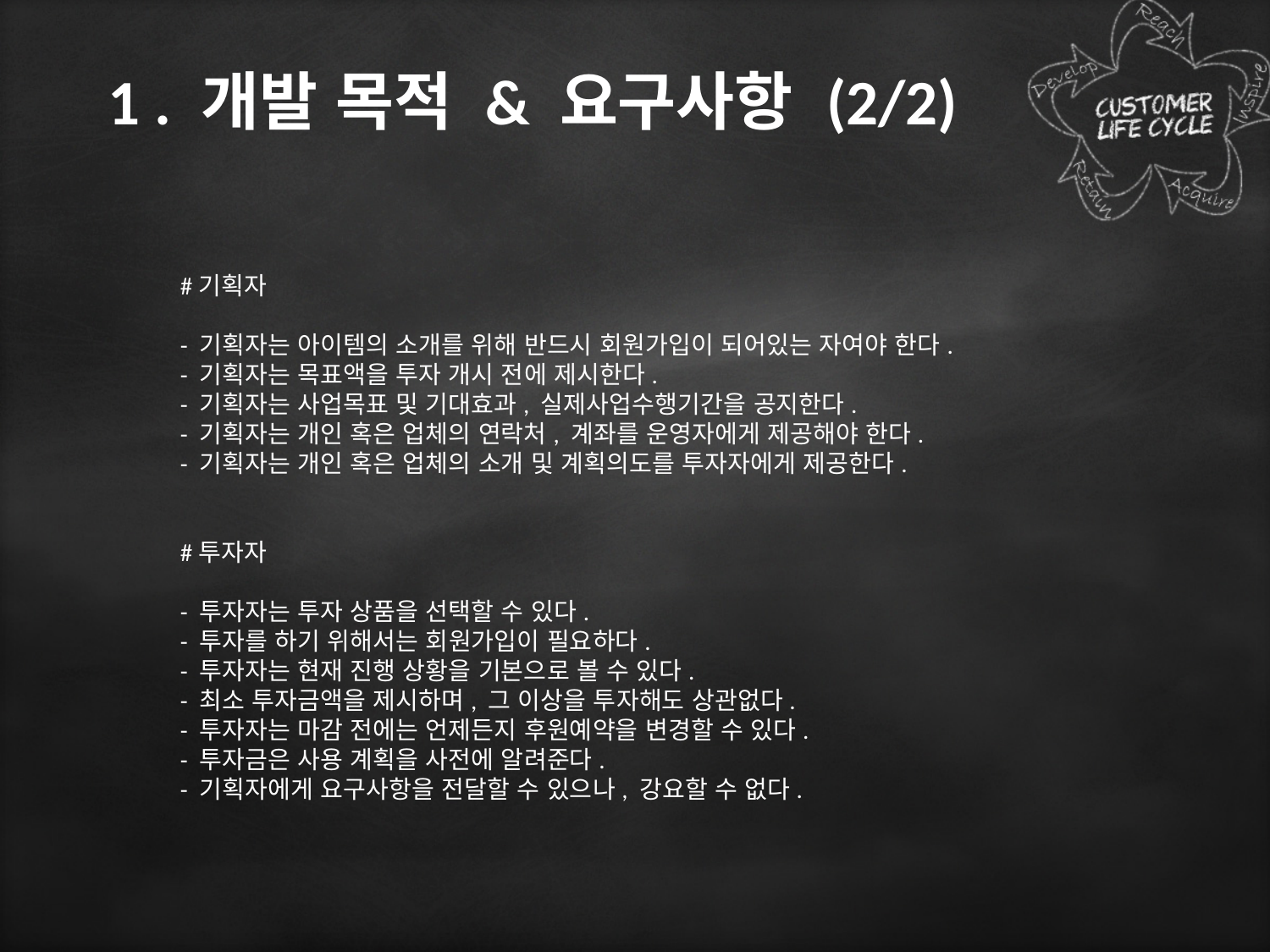

# 1 . 개발 목적 & 요구사항 (2/2)
#기획자

- 기획자는 아이템의 소개를 위해 반드시 회원가입이 되어있는 자여야 한다.
- 기획자는 목표액을 투자 개시 전에 제시한다.
- 기획자는 사업목표 및 기대효과, 실제사업수행기간을 공지한다.
- 기획자는 개인 혹은 업체의 연락처, 계좌를 운영자에게 제공해야 한다.
- 기획자는 개인 혹은 업체의 소개 및 계획의도를 투자자에게 제공한다.

#투자자

- 투자자는 투자 상품을 선택할 수 있다.
- 투자를 하기 위해서는 회원가입이 필요하다.
- 투자자는 현재 진행 상황을 기본으로 볼 수 있다.
- 최소 투자금액을 제시하며, 그 이상을 투자해도 상관없다.
- 투자자는 마감 전에는 언제든지 후원예약을 변경할 수 있다.
- 투자금은 사용 계획을 사전에 알려준다.
- 기획자에게 요구사항을 전달할 수 있으나, 강요할 수 없다.